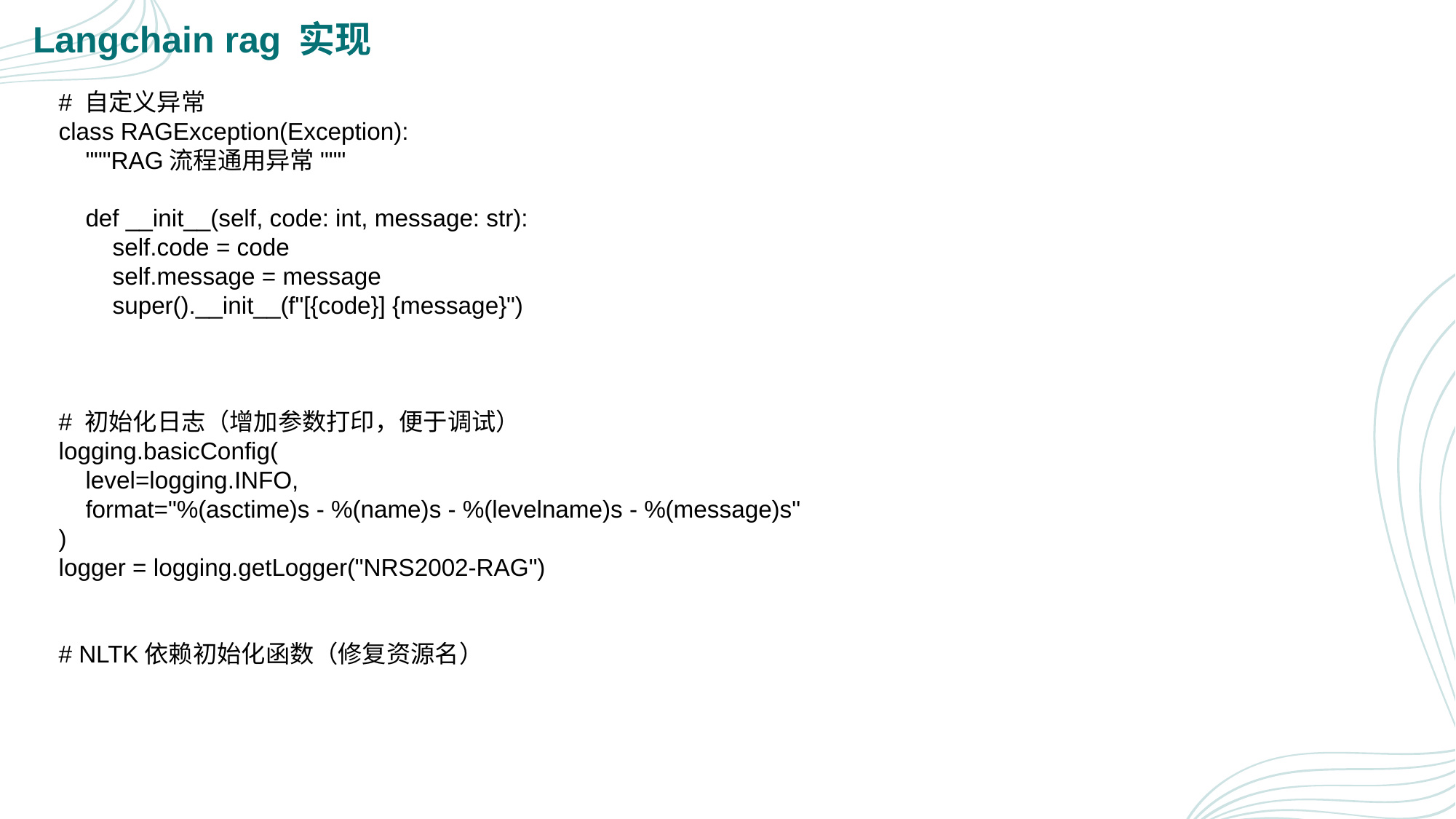

Langchain rag 实现
# 自定义异常
class RAGException(Exception):
    """RAG流程通用异常"""

    def __init__(self, code: int, message: str):
        self.code = code
        self.message = message
        super().__init__(f"[{code}] {message}")

# 初始化日志（增加参数打印，便于调试）
logging.basicConfig(
    level=logging.INFO,
    format="%(asctime)s - %(name)s - %(levelname)s - %(message)s"
)
logger = logging.getLogger("NRS2002-RAG")

# NLTK依赖初始化函数（修复资源名）